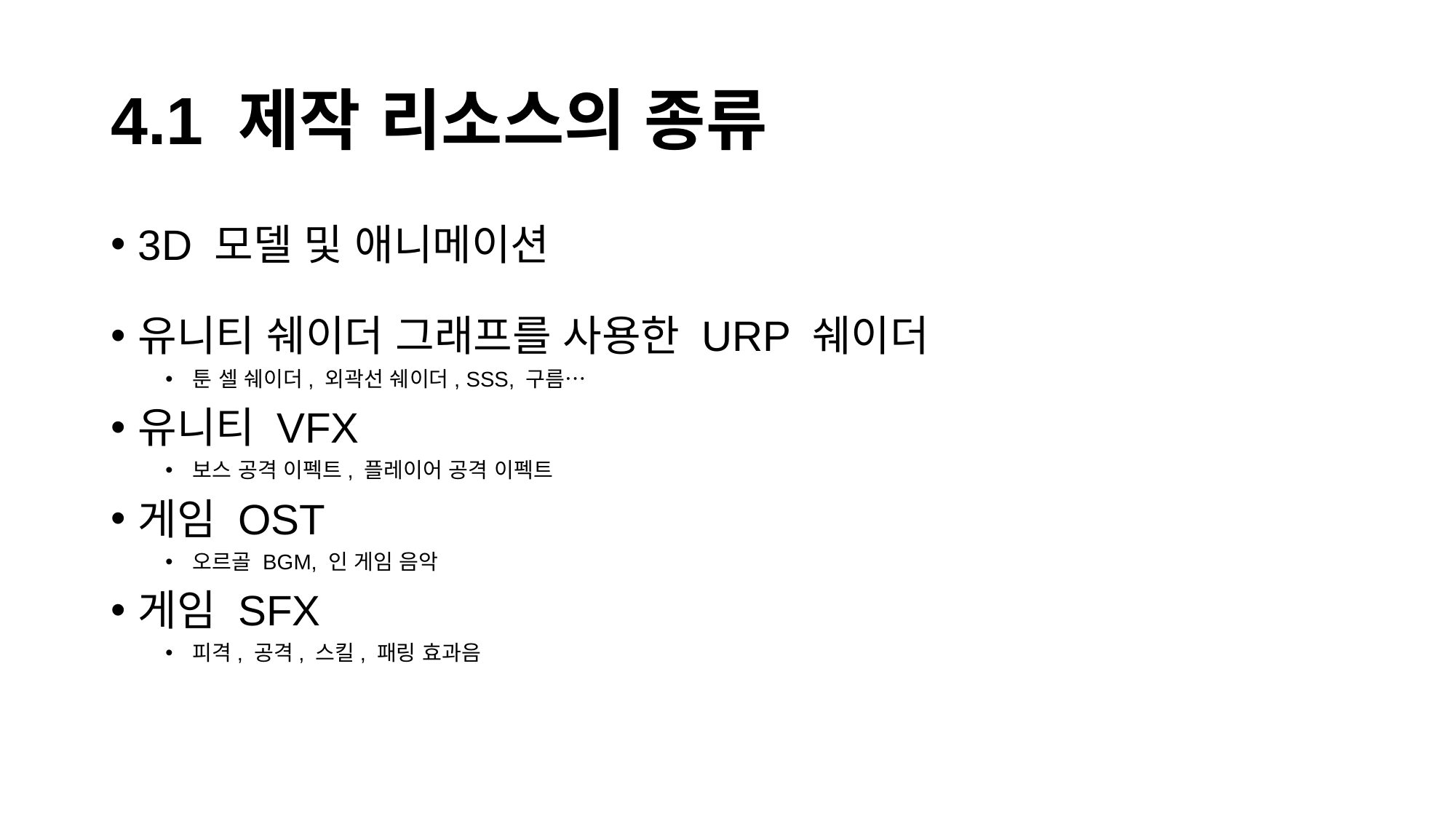

# 4.1 제작 리소스의 종류
3D 모델 및 애니메이션

유니티 쉐이더 그래프를 사용한 URP 쉐이더
툰 셀 쉐이더, 외곽선 쉐이더, SSS, 구름…
유니티 VFX
보스 공격 이펙트, 플레이어 공격 이펙트
게임 OST
오르골 BGM, 인 게임 음악
게임 SFX
피격, 공격, 스킬, 패링 효과음